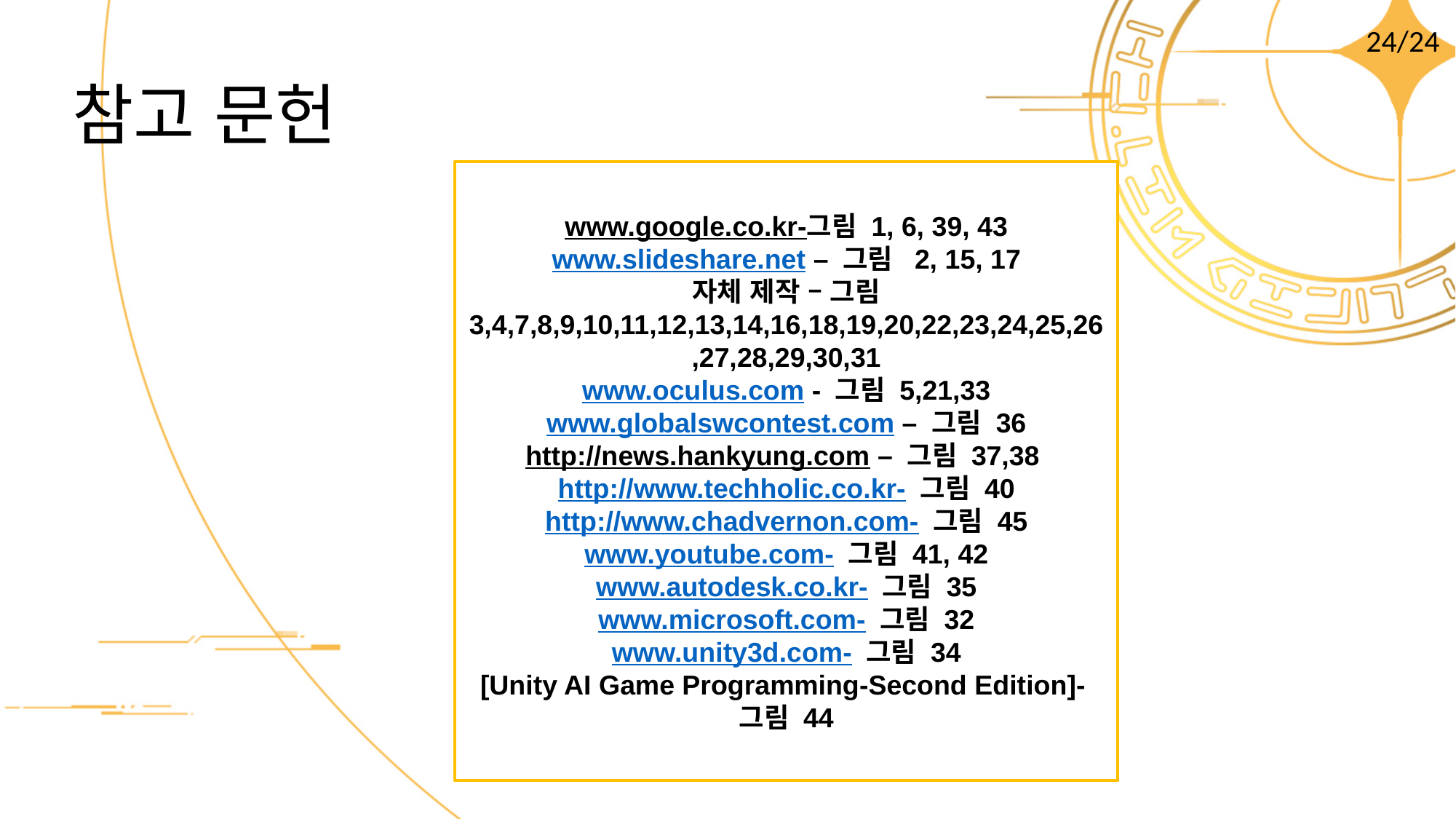

24/24
# 참고 문헌
www.google.co.kr-그림 1, 6, 39, 43
www.slideshare.net – 그림  2, 15, 17
자체 제작 – 그림 3,4,7,8,9,10,11,12,13,14,16,18,19,20,22,23,24,25,26,27,28,29,30,31
www.oculus.com - 그림 5,21,33
www.globalswcontest.com – 그림 36
http://news.hankyung.com – 그림 37,38 http://www.techholic.co.kr- 그림 40
http://www.chadvernon.com- 그림 45
www.youtube.com- 그림 41, 42
www.autodesk.co.kr- 그림 35
www.microsoft.com- 그림 32
www.unity3d.com- 그림 34
[Unity AI Game Programming-Second Edition]-그림 44